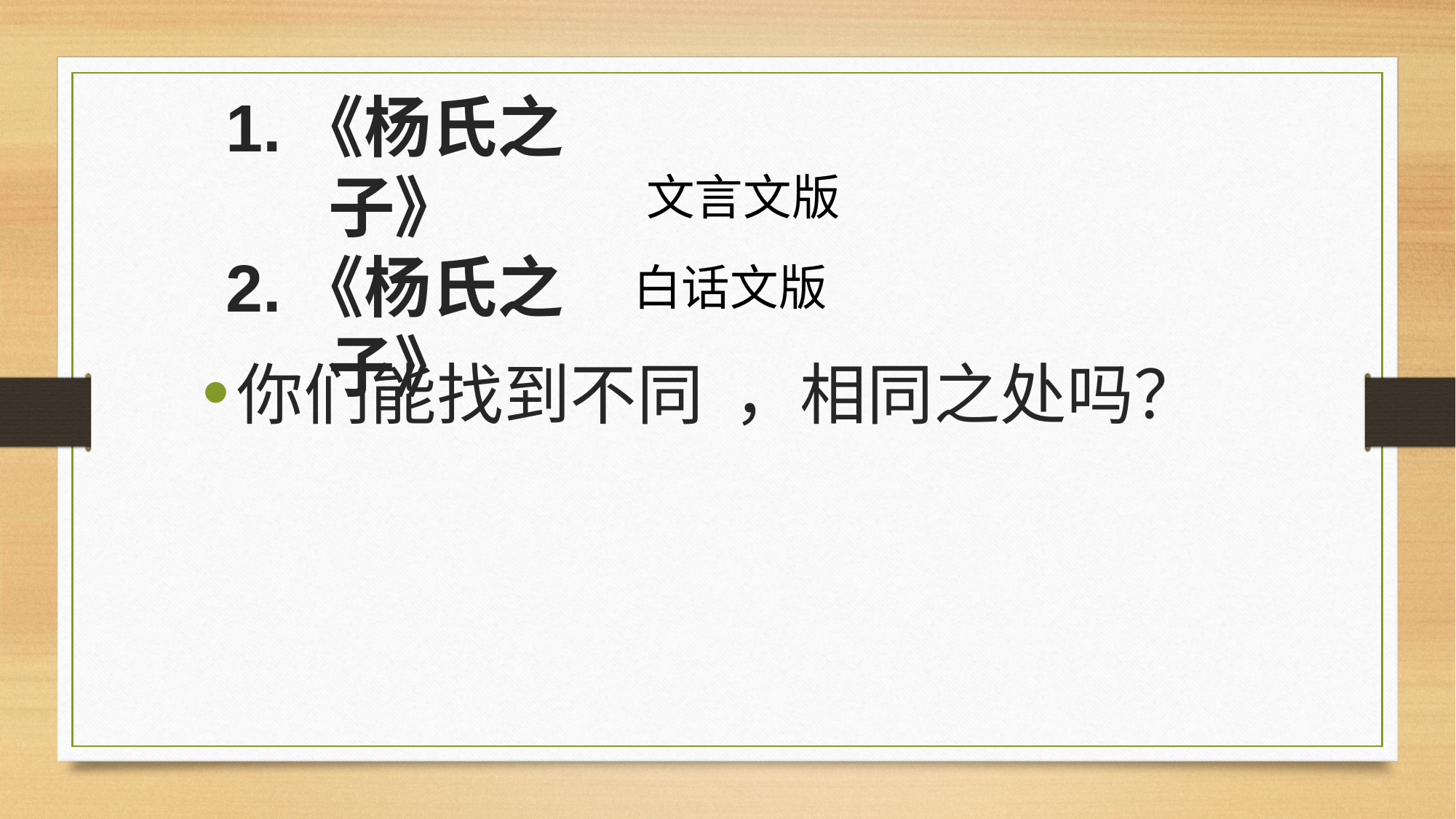

# 1.《杨氏之子》 2.《杨氏之子》
文言文版
白话文版
你们能找到不同  ，相同之处吗？